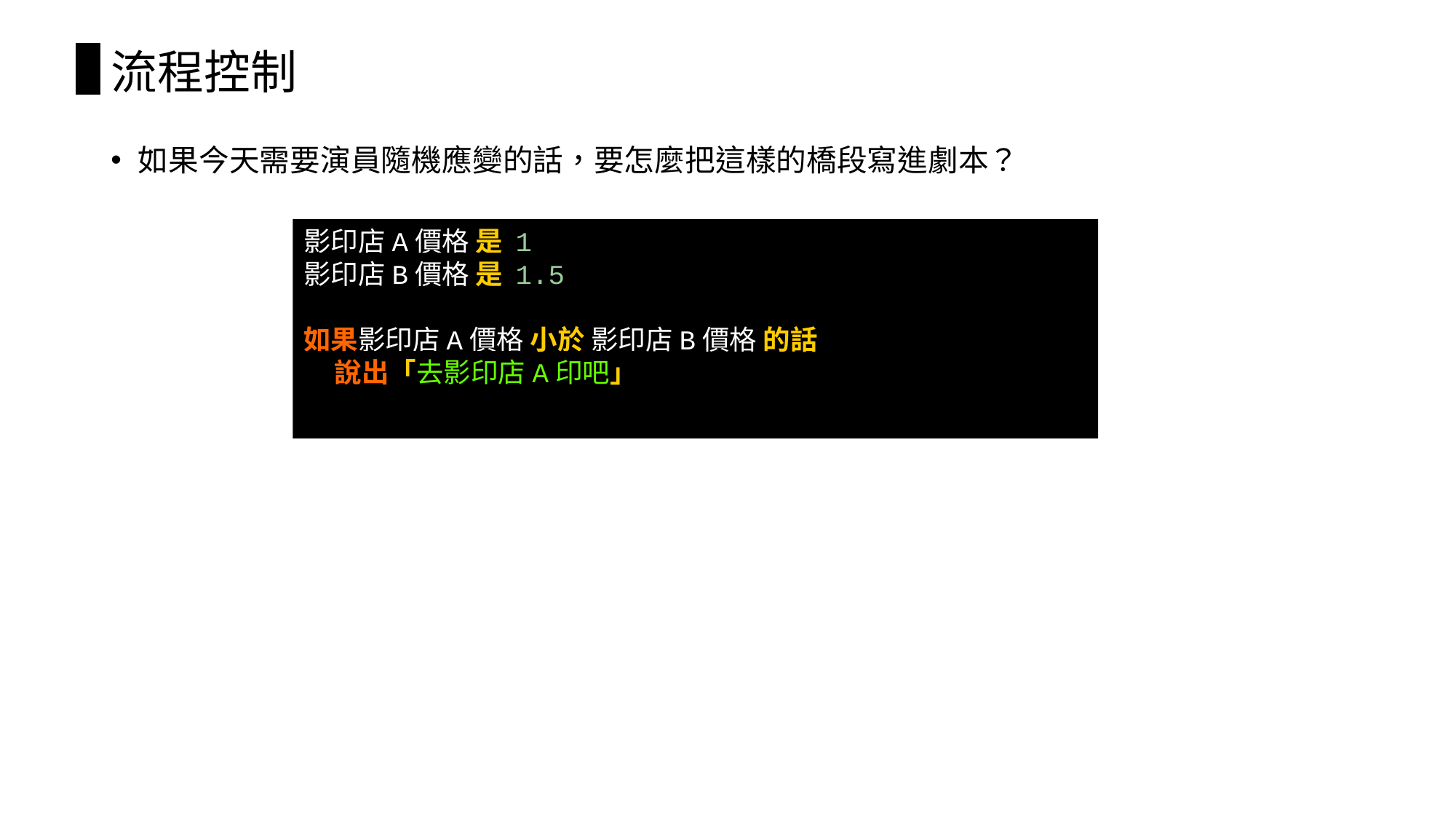

# 流程控制
如果今天需要演員隨機應變的話，要怎麼把這樣的橋段寫進劇本？
影印店A價格 是 1
影印店B價格 是 1.5

如果影印店A價格 小於 影印店B價格 的話
    說出「去影印店A印吧」